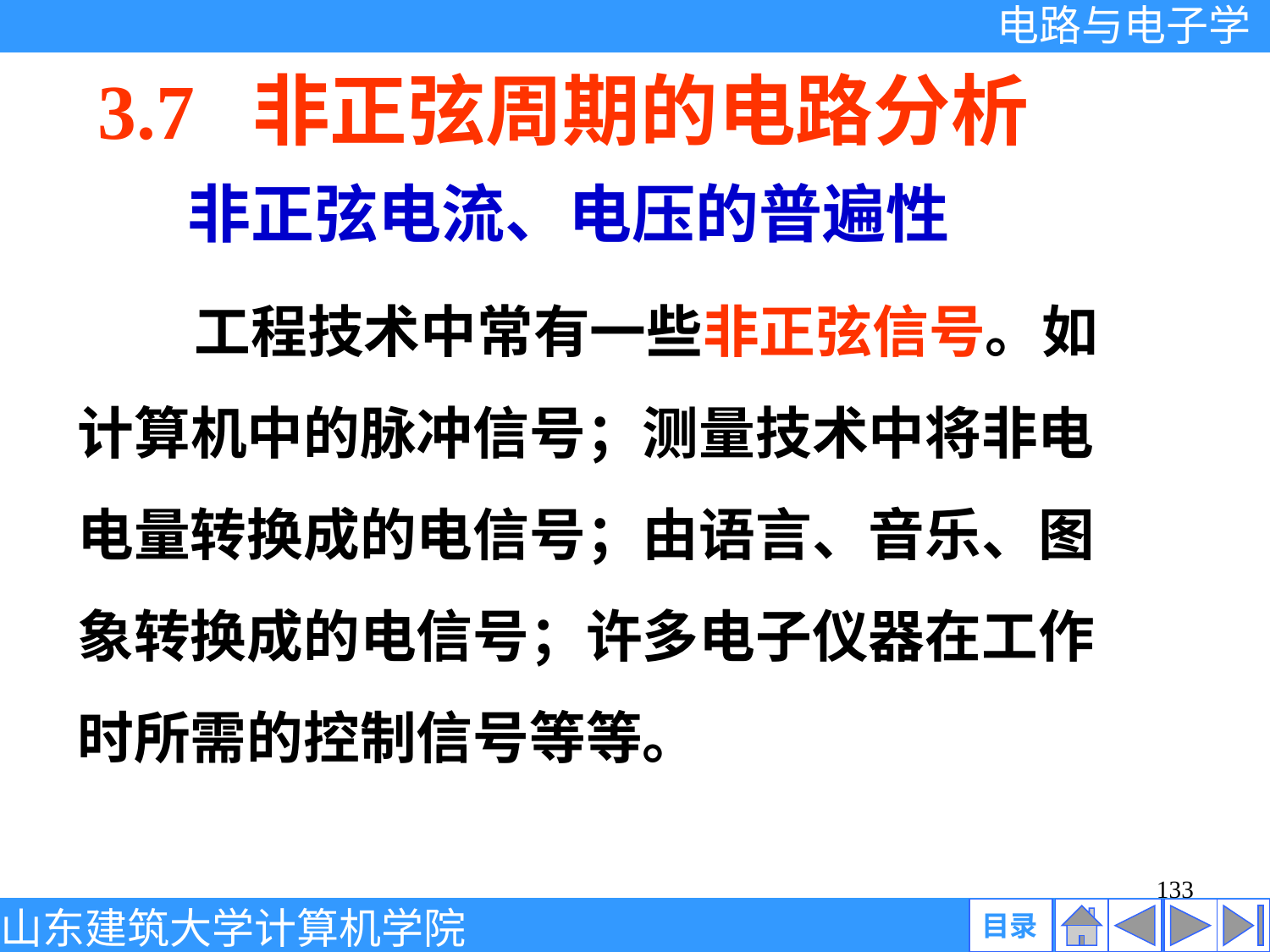

# 3.7  非正弦周期的电路分析
非正弦电流、电压的普遍性
        工程技术中常有一些非正弦信号。如计算机中的脉冲信号；测量技术中将非电电量转换成的电信号；由语言、音乐、图象转换成的电信号；许多电子仪器在工作时所需的控制信号等等。
133